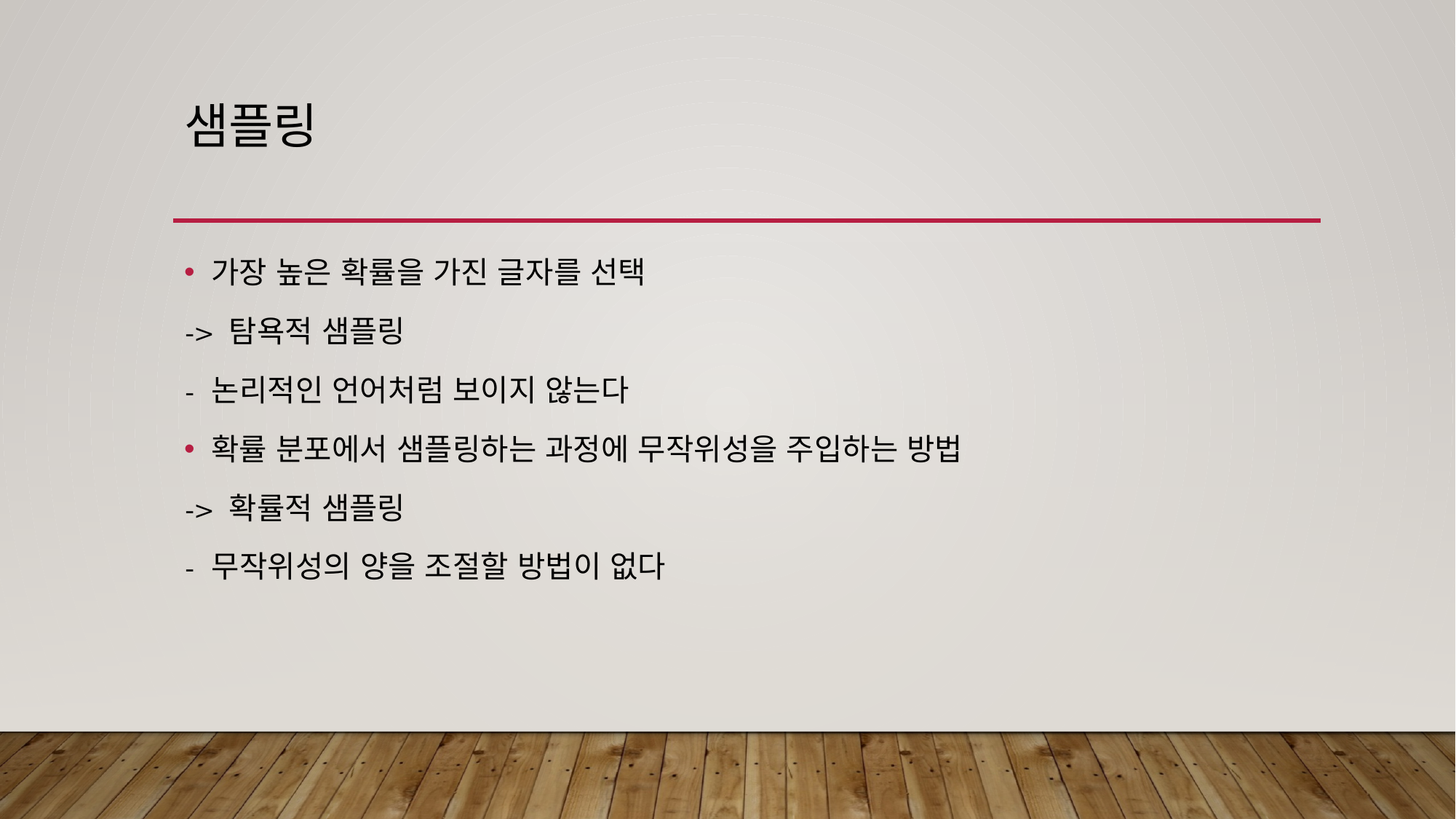

# 샘플링
가장 높은 확률을 가진 글자를 선택
-> 탐욕적 샘플링
- 논리적인 언어처럼 보이지 않는다
확률 분포에서 샘플링하는 과정에 무작위성을 주입하는 방법
-> 확률적 샘플링
- 무작위성의 양을 조절할 방법이 없다